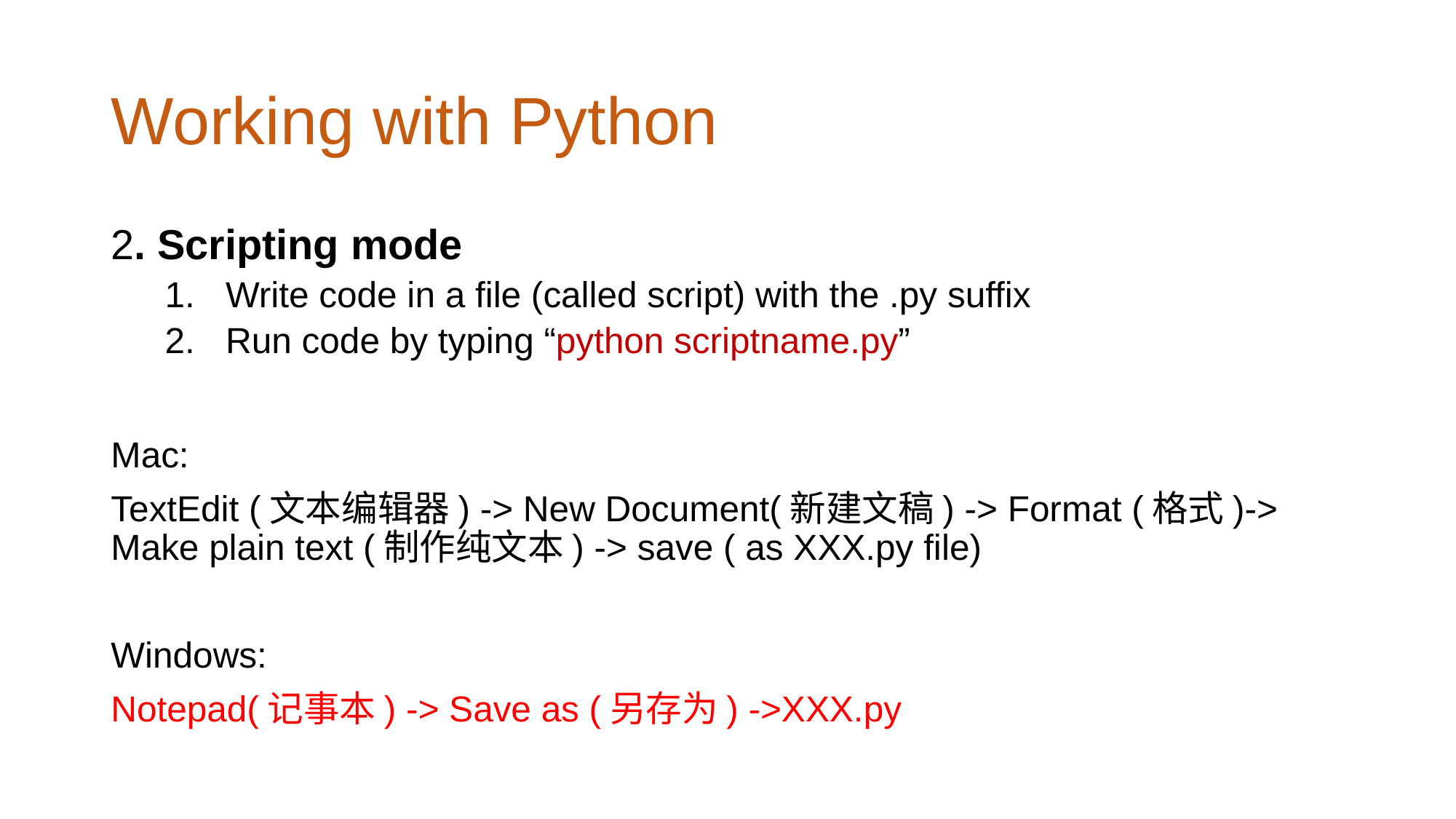

# Working with Python
2. Scripting mode
Write code in a file (called script) with the .py suffix
Run code by typing “python scriptname.py”

Mac:
TextEdit (文本编辑器) -> New Document(新建文稿) -> Format (格式)-> Make plain text (制作纯文本) -> save ( as XXX.py file)

Windows:
Notepad(记事本) -> Save as (另存为) ->XXX.py